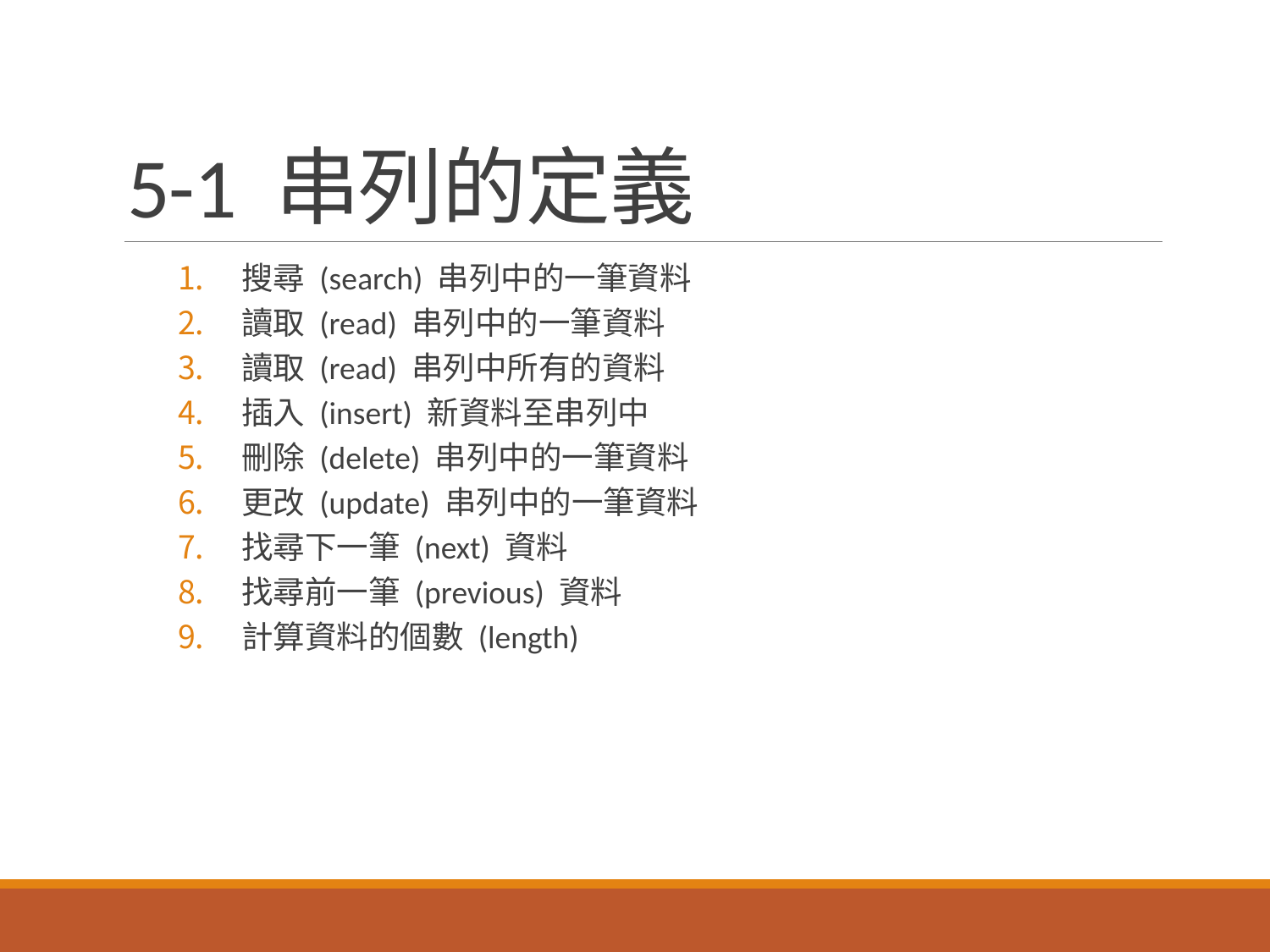

# 5-1 串列的定義
搜尋 (search) 串列中的一筆資料
讀取 (read) 串列中的一筆資料
讀取 (read) 串列中所有的資料
插入 (insert) 新資料至串列中
刪除 (delete) 串列中的一筆資料
更改 (update) 串列中的一筆資料
找尋下一筆 (next) 資料
找尋前一筆 (previous) 資料
計算資料的個數 (length)